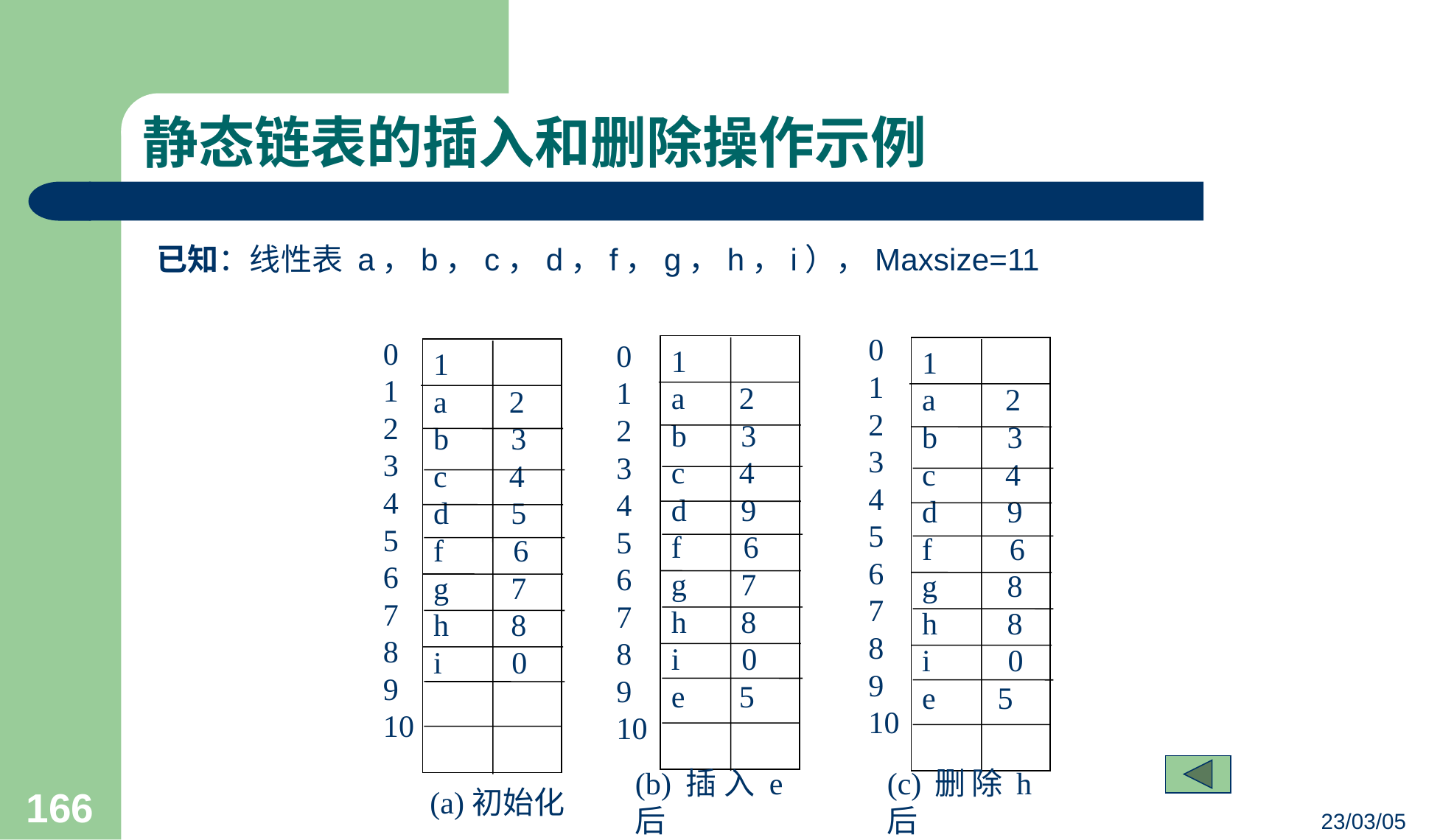

# 静态链表的插入和删除操作示例
已知：线性表 a，b，c，d，f，g，h，i），Maxsize=11
1
a       2
b       3
c       4
d       9
f        6
g       7
h       8
i        0
e       5

1
a         2
b         3
c         4
d         9
f          6
g         8
h         8
i          0
e        5

1
a        2
b        3
c        4
d        5
f         6
g        7
h        8
i         0

0
1
2
3
4
5
6
7
8
9
10

0
1
2
3
4
5
6
7
8
9
10
0
1
2
3
4
5
6
7
8
9
10
(a)初始化
(b)插入e后
(c)删除h后

166
23/03/05